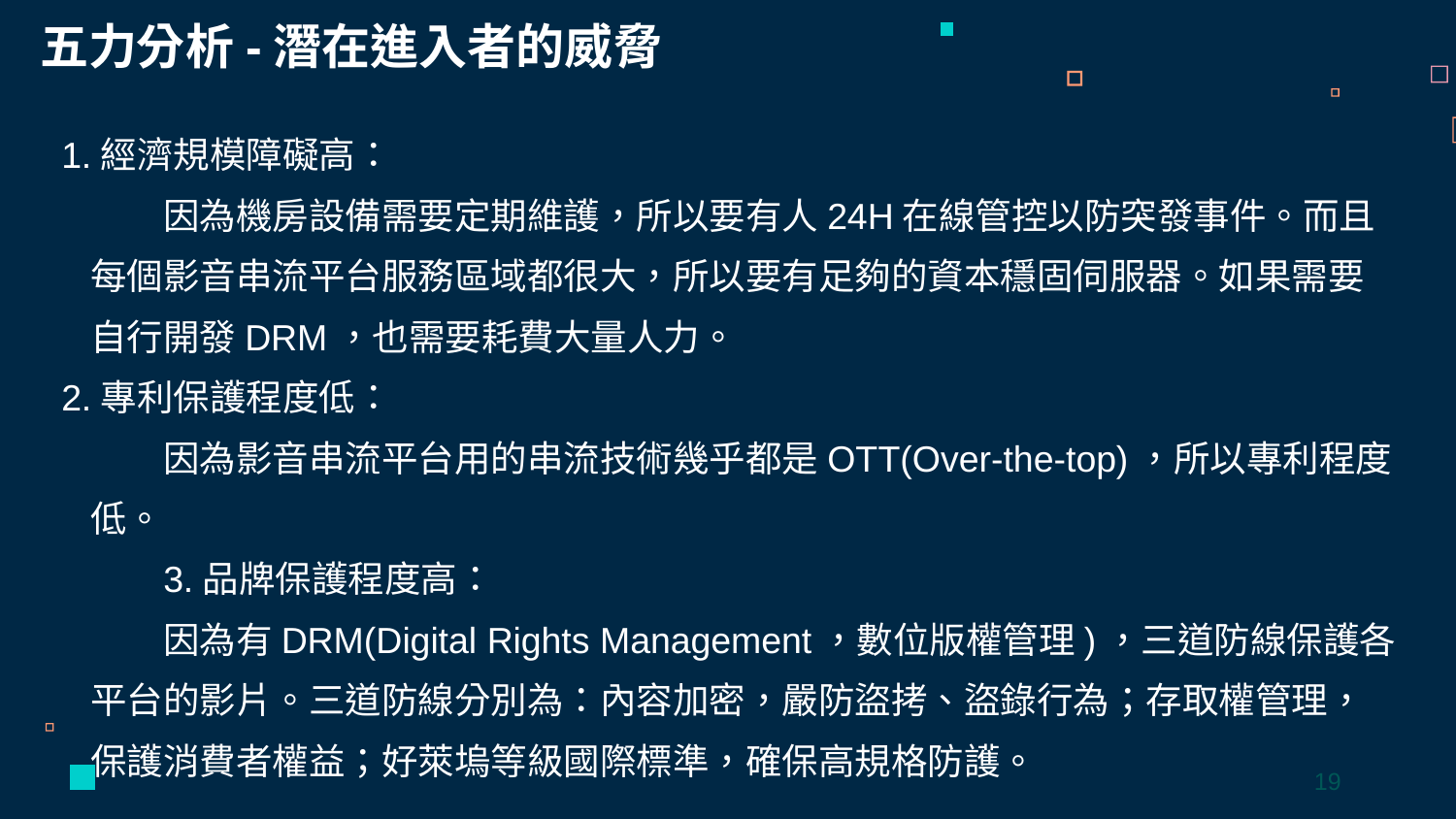

五力分析-潛在進入者的威脅
1.經濟規模障礙高：
因為機房設備需要定期維護，所以要有人24H在線管控以防突發事件。而且每個影音串流平台服務區域都很大，所以要有足夠的資本穩固伺服器。如果需要自行開發DRM，也需要耗費大量人力。
2.專利保護程度低：
因為影音串流平台用的串流技術幾乎都是OTT(Over-the-top)，所以專利程度低。
3.品牌保護程度高：
因為有DRM(Digital Rights Management，數位版權管理)，三道防線保護各平台的影片。三道防線分別為：內容加密，嚴防盜拷、盜錄行為；存取權管理，保護消費者權益；好萊塢等級國際標準，確保高規格防護。
19